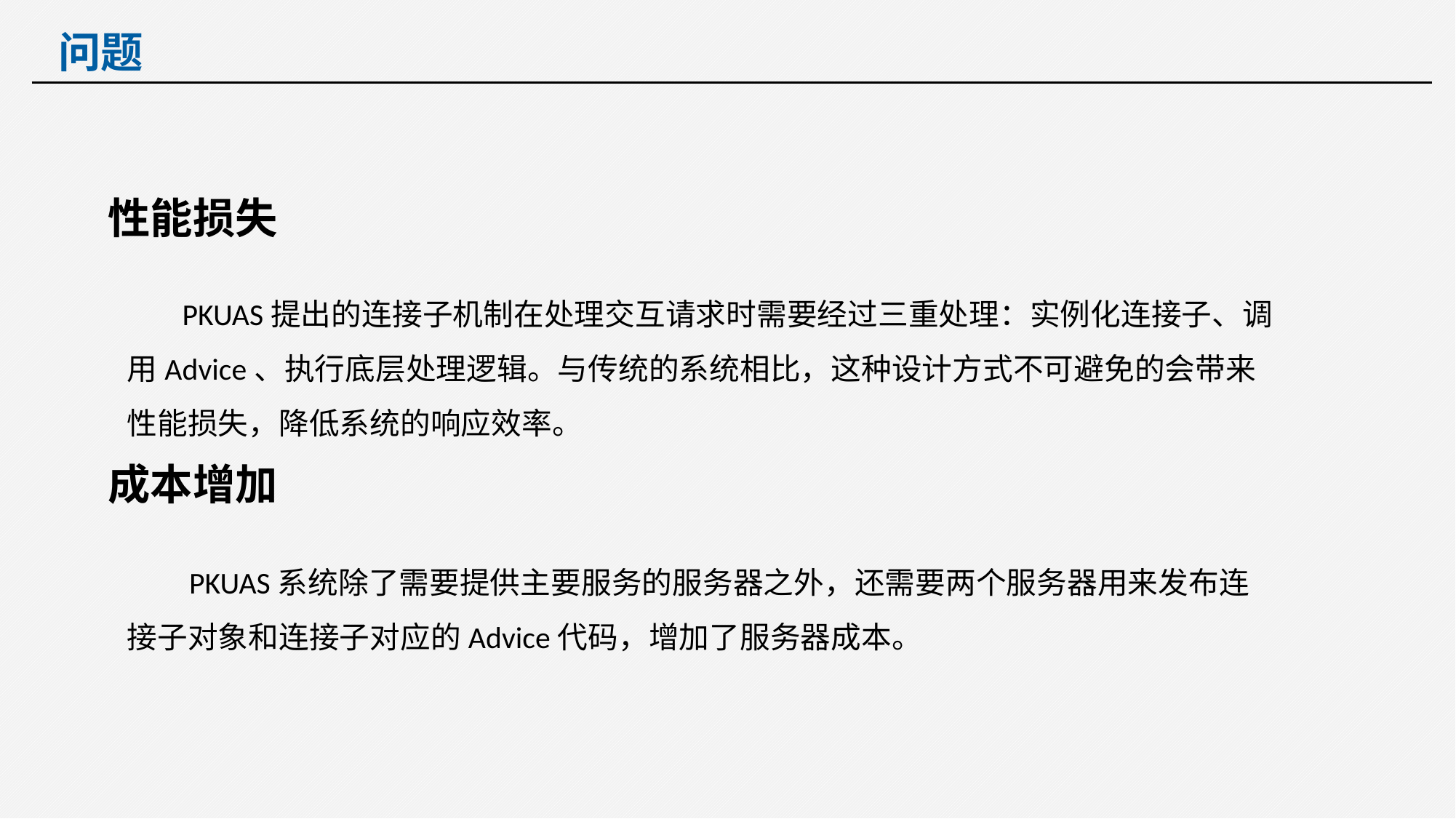

问题
性能损失
        PKUAS提出的连接子机制在处理交互请求时需要经过三重处理：实例化连接子、调用Advice、执行底层处理逻辑。与传统的系统相比，这种设计方式不可避免的会带来性能损失，降低系统的响应效率。
成本增加
         PKUAS系统除了需要提供主要服务的服务器之外，还需要两个服务器用来发布连接子对象和连接子对应的Advice代码，增加了服务器成本。